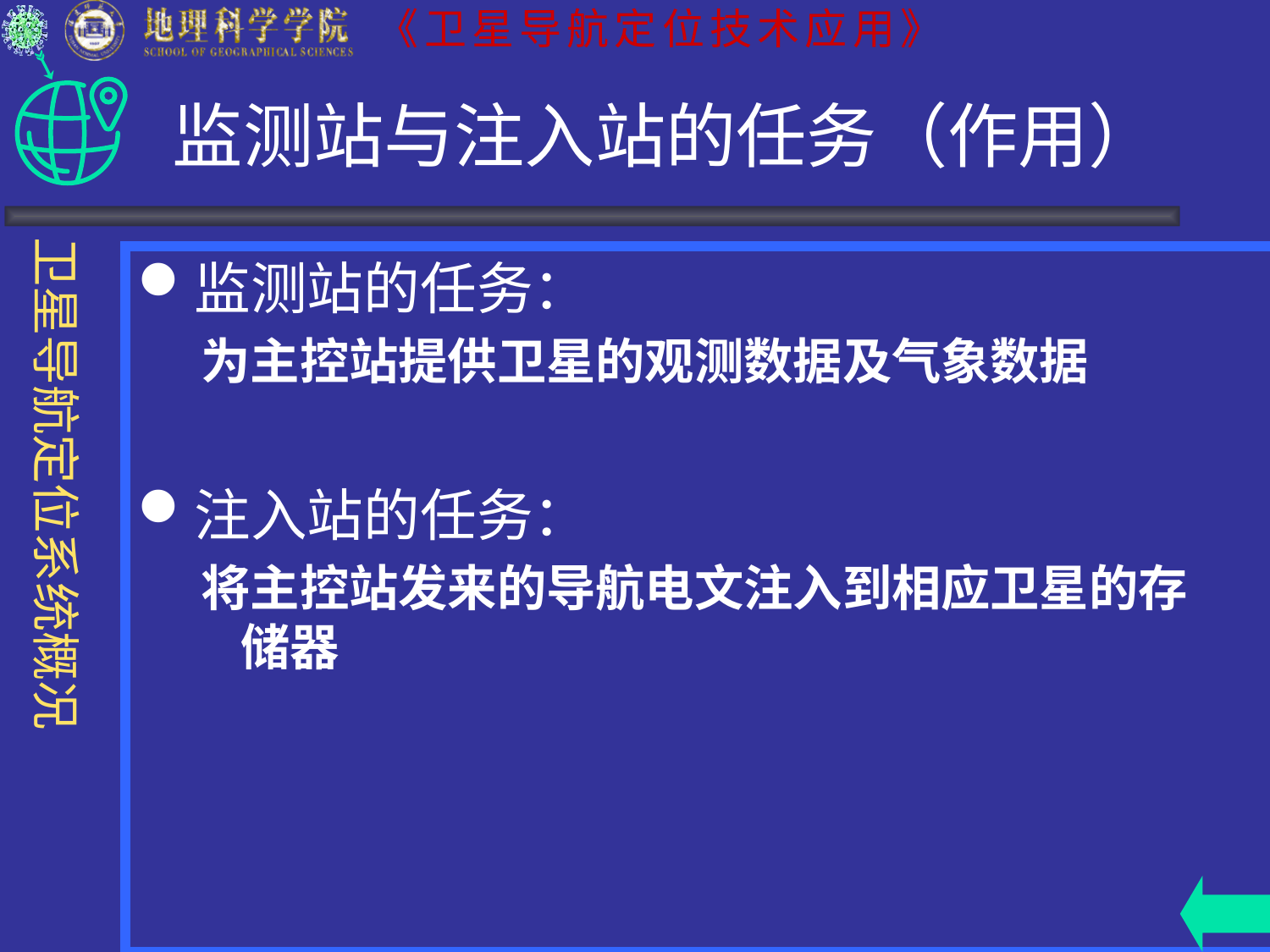

# 监测站与注入站的任务（作用）
监测站的任务：
为主控站提供卫星的观测数据及气象数据

注入站的任务：
将主控站发来的导航电文注入到相应卫星的存储器